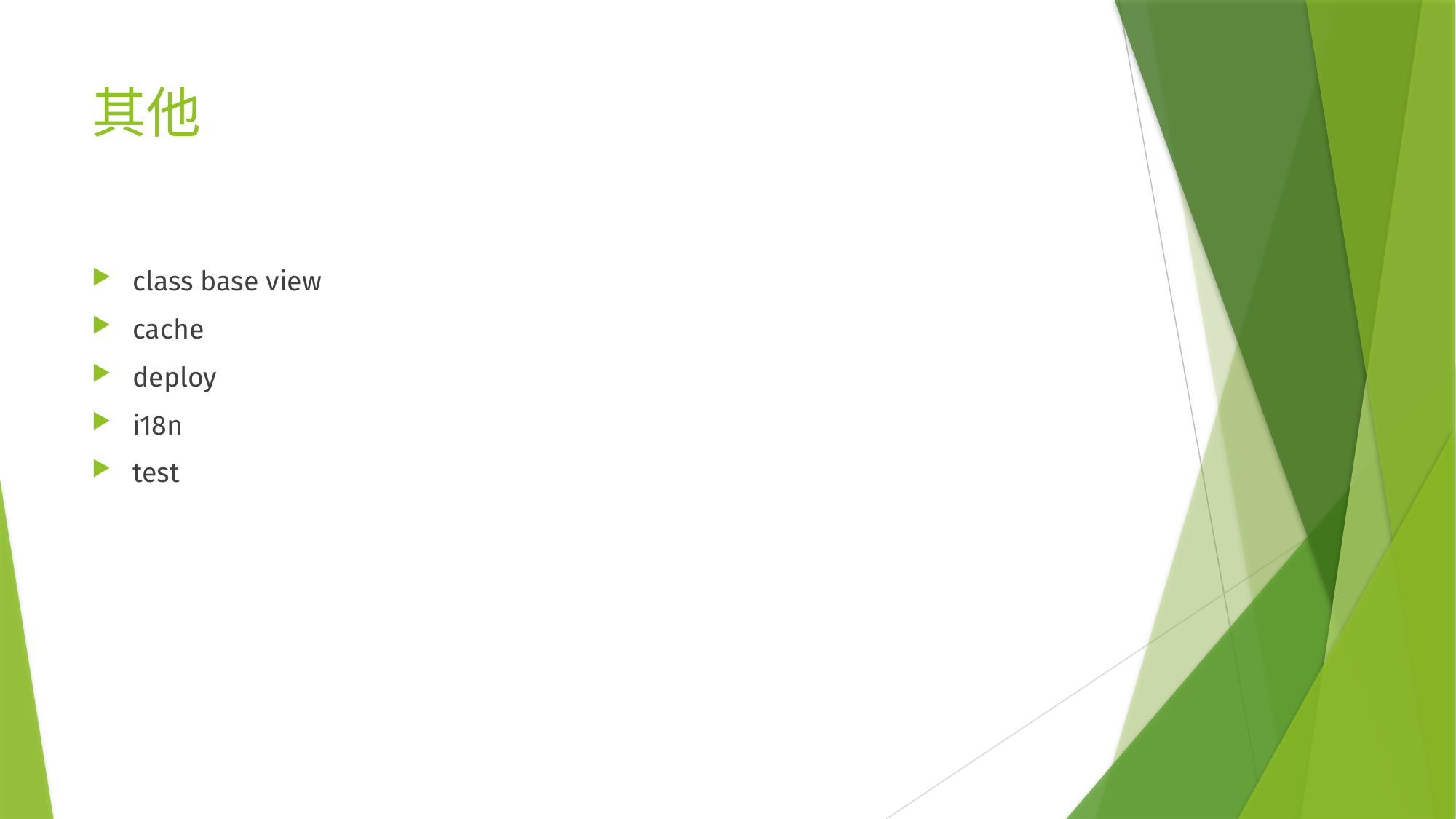

# 其他
class base view
cache
deploy
i18n
test